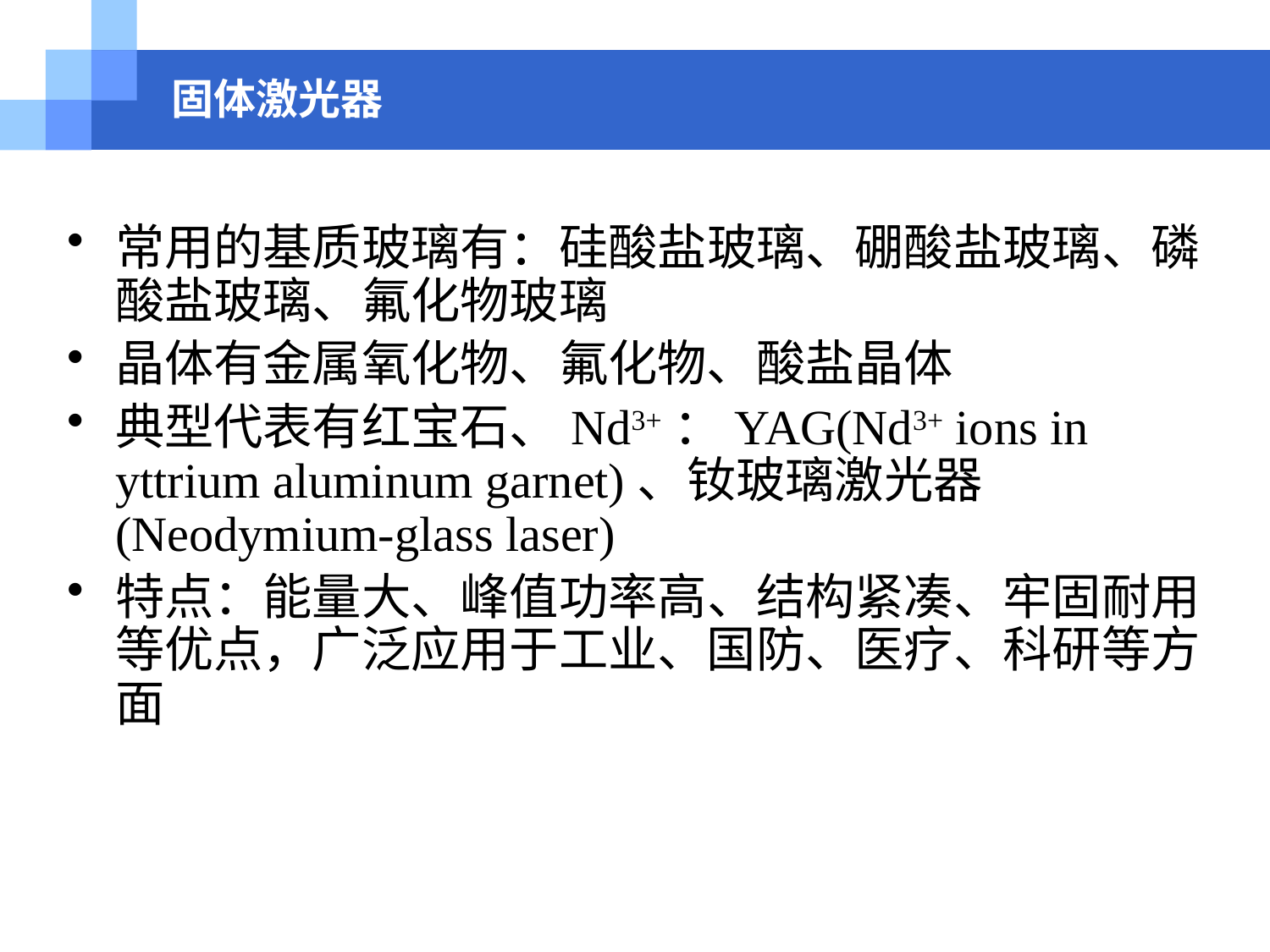

# 固体激光器
常用的基质玻璃有：硅酸盐玻璃、硼酸盐玻璃、磷酸盐玻璃、氟化物玻璃
晶体有金属氧化物、氟化物、酸盐晶体
典型代表有红宝石、Nd3+：YAG(Nd3+ ions in yttrium aluminum garnet)、钕玻璃激光器(Neodymium-glass laser)
特点：能量大、峰值功率高、结构紧凑、牢固耐用等优点，广泛应用于工业、国防、医疗、科研等方面